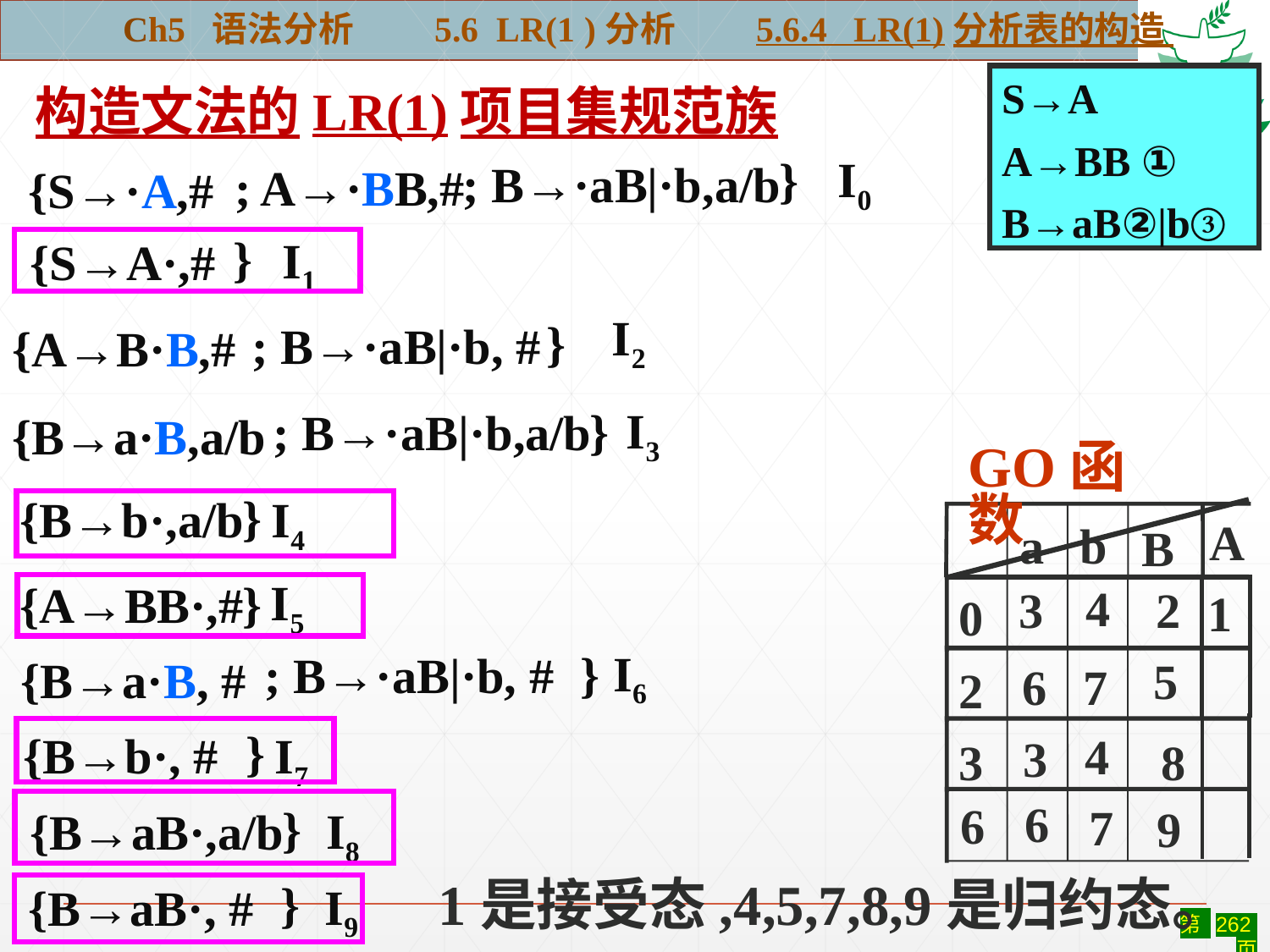

Ch5  语法分析         5.6  LR(1 )分析         5.6.4   LR(1)分析表的构造
S→A
A→BB ①
B→aB②|b③
构造文法的LR(1)项目集规范族

I0
}
; B→·aB|·b,a/b
{S→·A,#
; A→·BB,#
{S→A·,#
}
I1

I2
{A→B·B,#
}
; B→·aB|·b, #
I3
}
{B→a·B,a/b
; B→·aB|·b,a/b
GO函数
}
I4
{B→b·,a/b
A

a

b

B

{A→BB·,#
I5
}
4
2
3
1
0

I6
}
{B→a·B, #
; B→·aB|·b, #
5
7
6

2

}
I7
{B→b·, #
4

3
3

8
6
6
7
}

9
I8
{B→aB·,a/b

}
I9
{B→aB·, #
1是接受态,4,5,7,8,9是归约态。